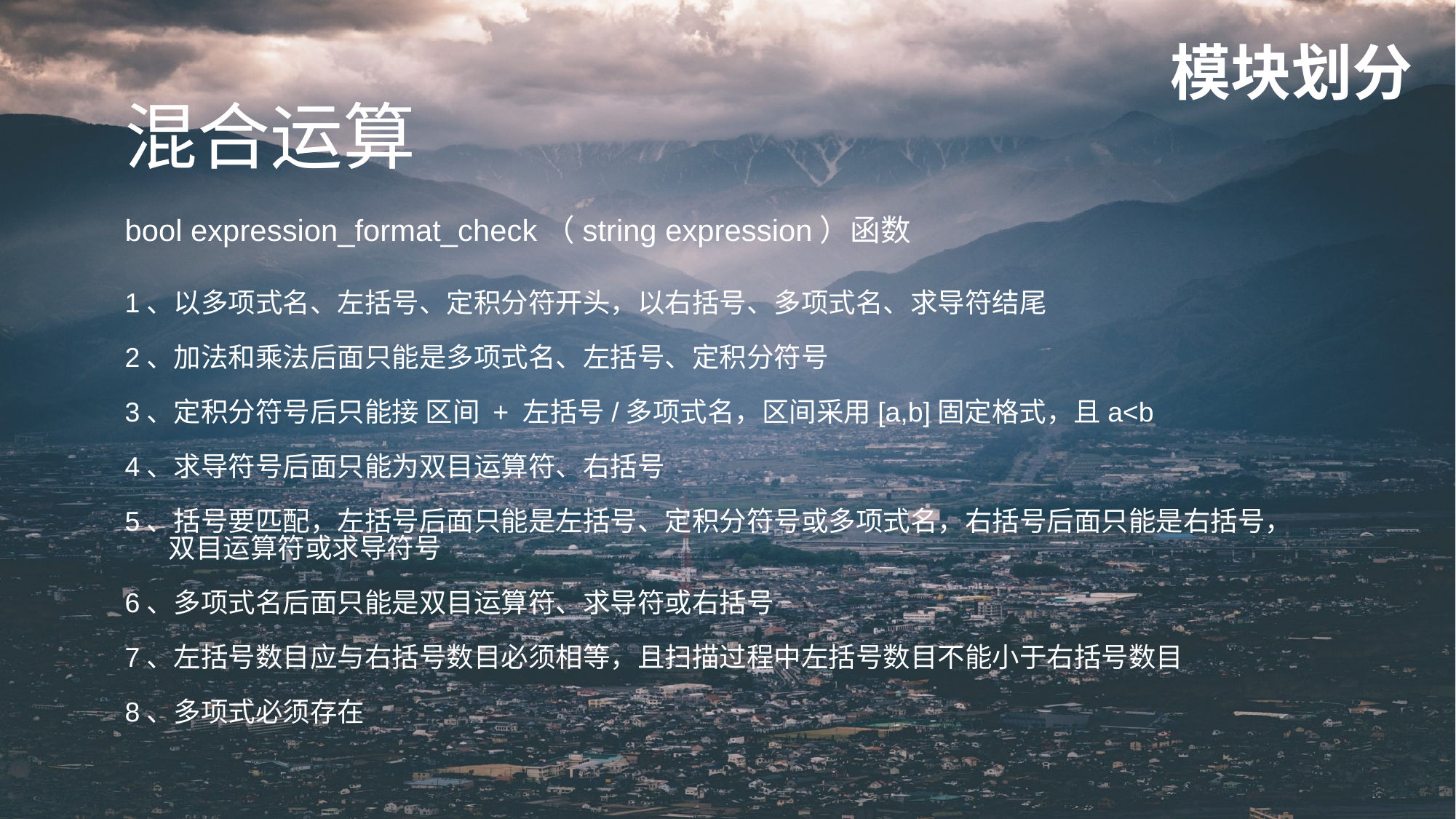

模块划分
混合运算

bool expression_format_check（string expression）函数

1、以多项式名、左括号、定积分符开头，以右括号、多项式名、求导符结尾

2、加法和乘法后面只能是多项式名、左括号、定积分符号

3、定积分符号后只能接 区间 + 左括号/多项式名，区间采用[a,b]固定格式，且a<b

4、求导符号后面只能为双目运算符、右括号

5、括号要匹配，左括号后面只能是左括号、定积分符号或多项式名，右括号后面只能是右括号，
      双目运算符或求导符号

6、多项式名后面只能是双目运算符、求导符或右括号

7、左括号数目应与右括号数目必须相等，且扫描过程中左括号数目不能小于右括号数目

8、多项式必须存在